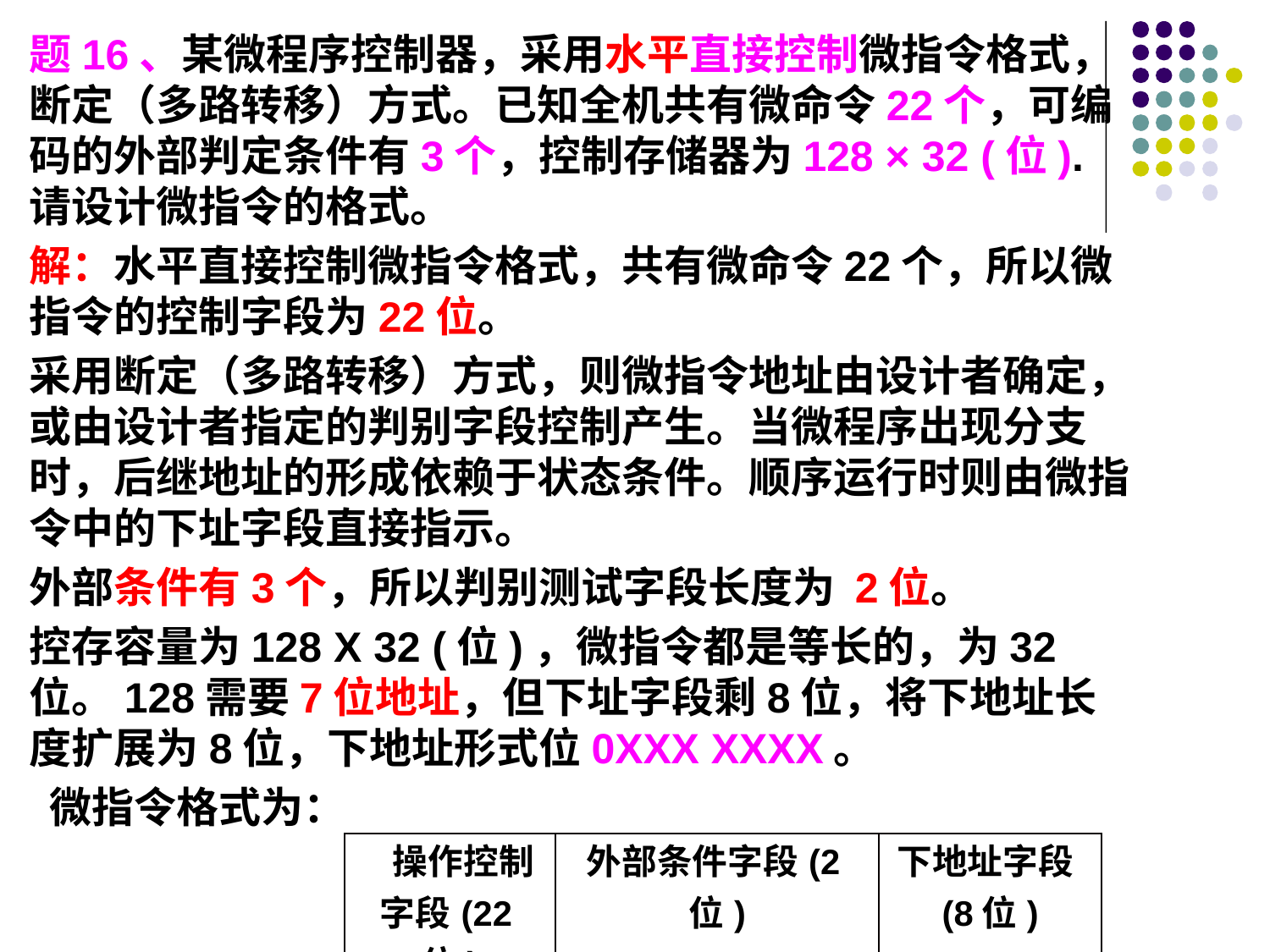

题16、某微程序控制器，采用水平直接控制微指令格式，断定（多路转移）方式。已知全机共有微命令22个，可编码的外部判定条件有3个，控制存储器为128 × 32 (位).请设计微指令的格式。
解：水平直接控制微指令格式，共有微命令22个，所以微指令的控制字段为22位。
采用断定（多路转移）方式，则微指令地址由设计者确定，或由设计者指定的判别字段控制产生。当微程序出现分支时，后继地址的形成依赖于状态条件。顺序运行时则由微指令中的下址字段直接指示。
外部条件有3个，所以判别测试字段长度为 2位。
控存容量为128 X 32 (位)，微指令都是等长的，为32位。128需要7位地址，但下址字段剩8位，将下地址长度扩展为8位，下地址形式位0XXX XXXX。
 微指令格式为：
| 操作控制字段(22位) | 外部条件字段(2位) | 下地址字段(8位) |
| --- | --- | --- |